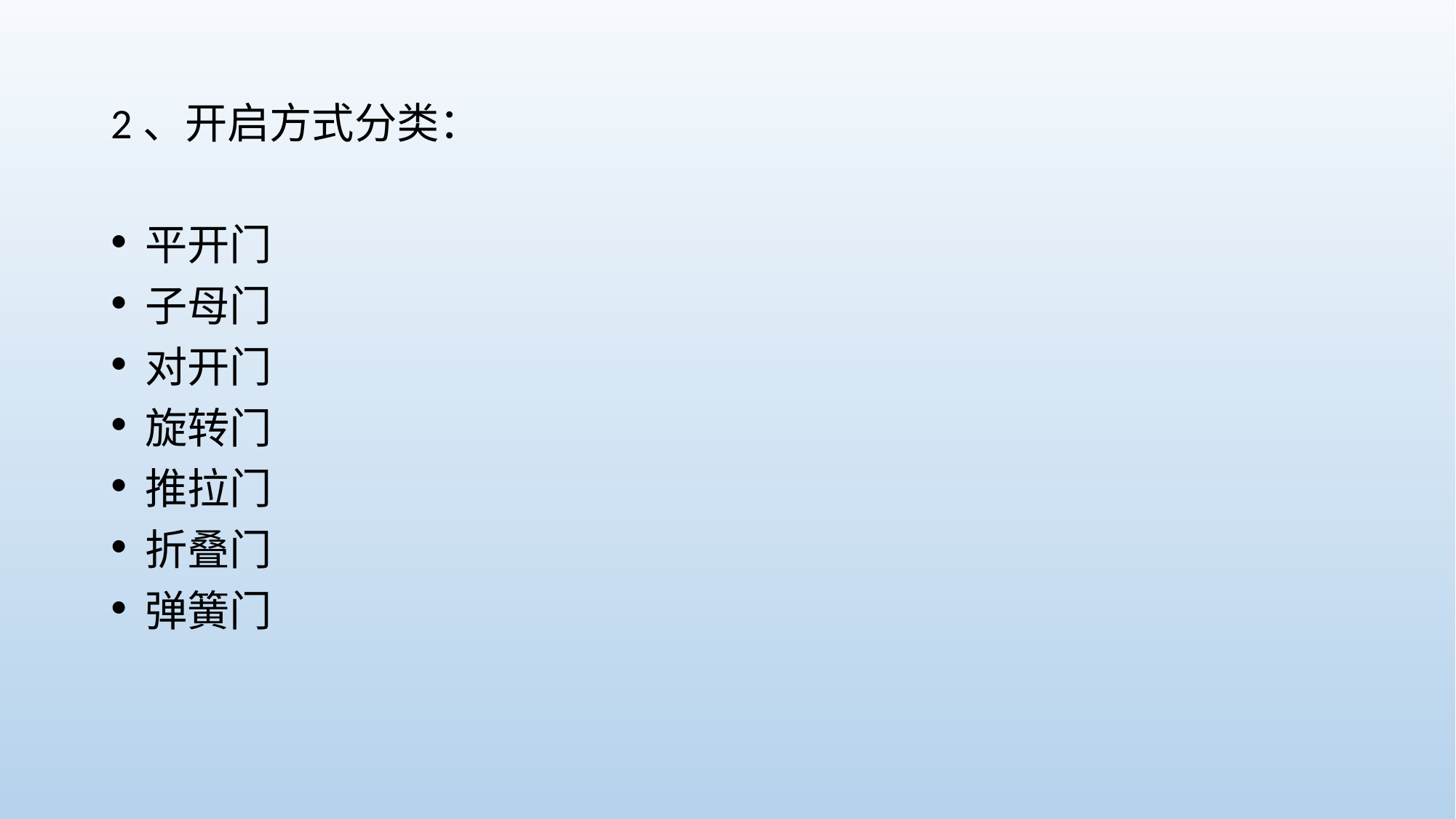

2、开启方式分类：

平开门
子母门
对开门
旋转门
推拉门
折叠门
弹簧门